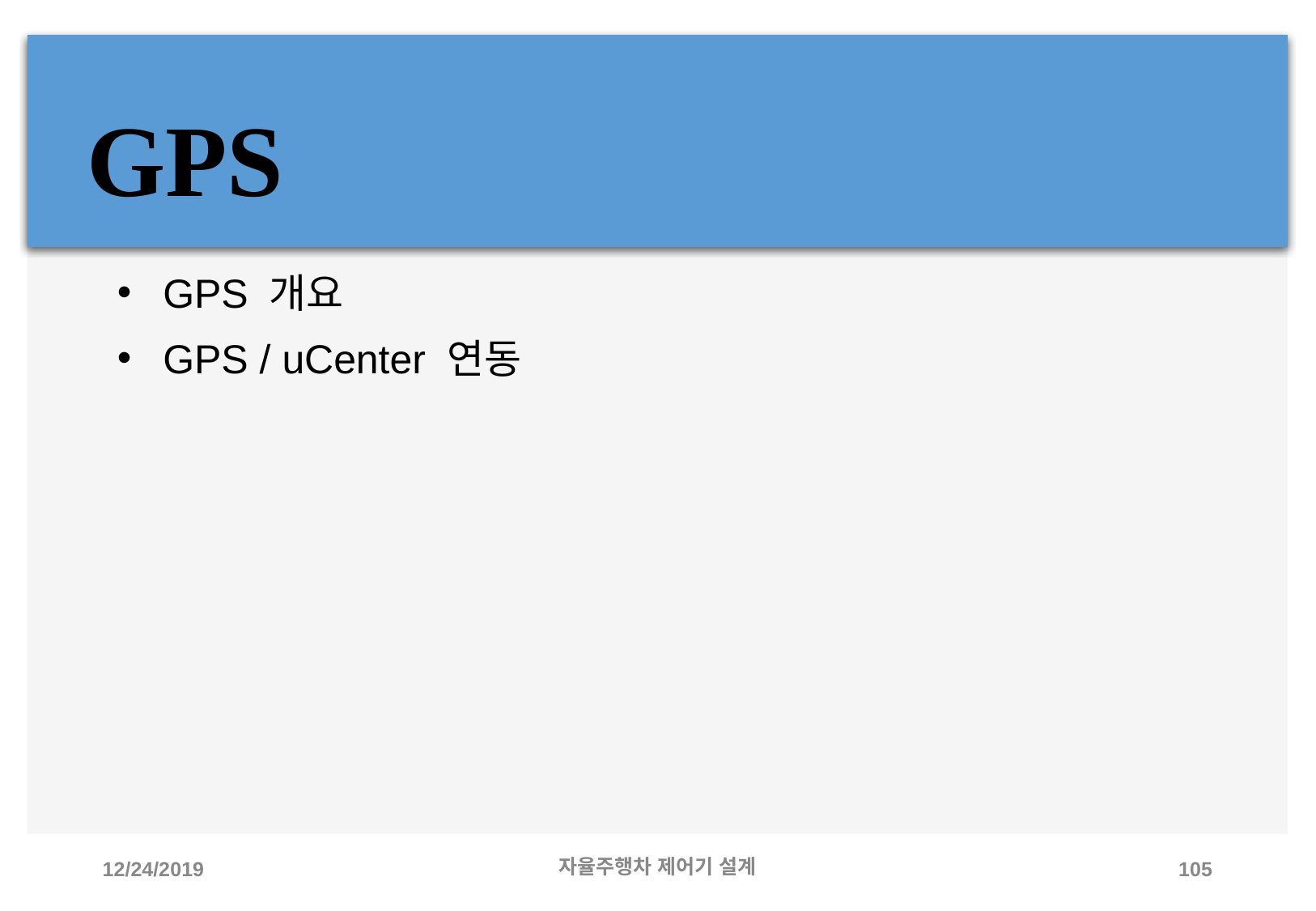

# GPS
GPS 개요
GPS / uCenter 연동
12/24/2019
자율주행차 제어기 설계
105